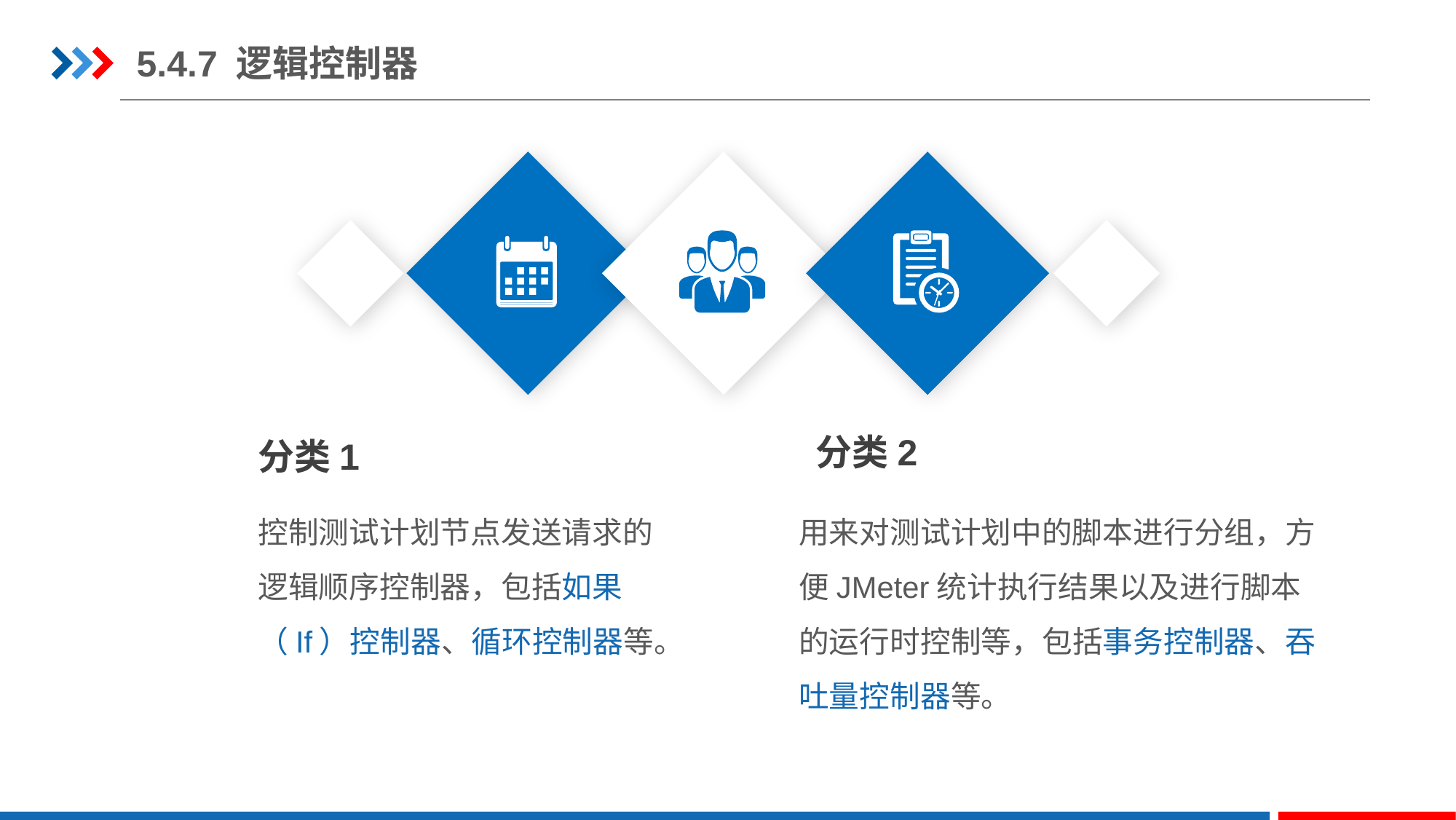

5.4.7 逻辑控制器

分类2
分类1
控制测试计划节点发送请求的逻辑顺序控制器，包括如果（If）控制器、循环控制器等。
用来对测试计划中的脚本进行分组，方便JMeter统计执行结果以及进行脚本的运行时控制等，包括事务控制器、吞吐量控制器等。